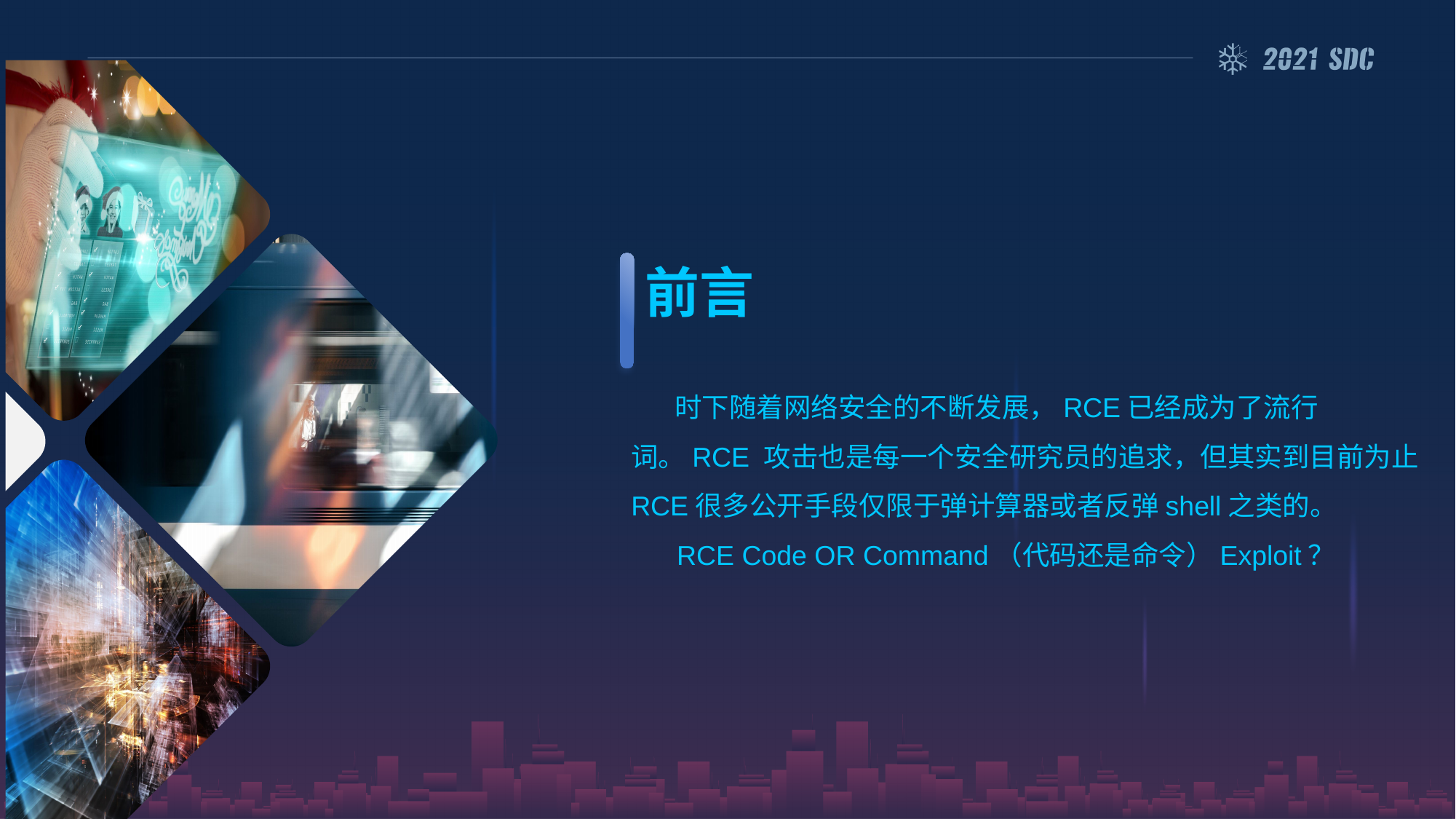

前言

      时下随着网络安全的不断发展，RCE已经成为了流行词。RCE 攻击也是每一个安全研究员的追求，但其实到目前为止RCE很多公开手段仅限于弹计算器或者反弹shell之类的。
      RCE Code OR Command（代码还是命令）Exploit？